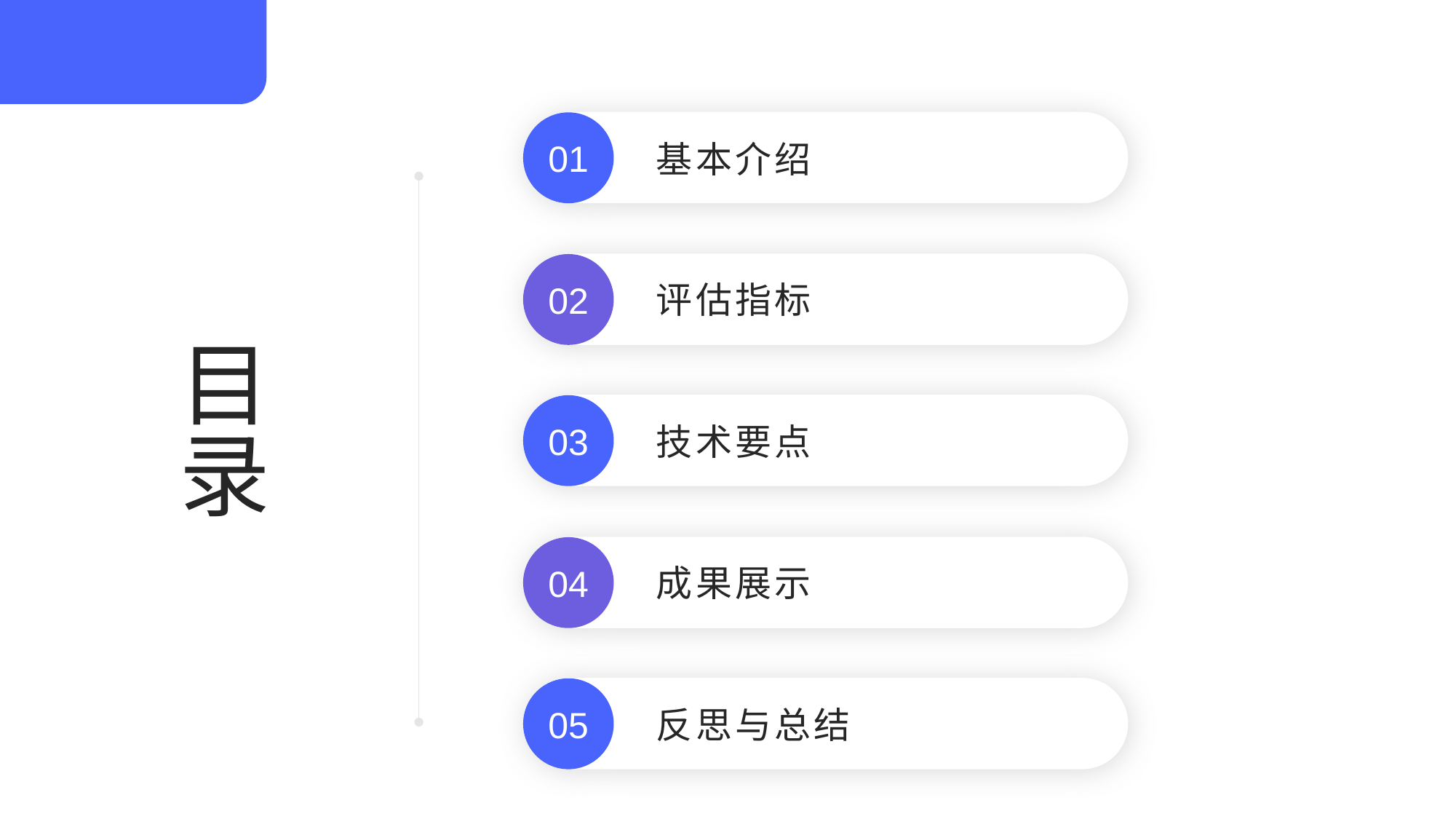

01
基本介绍
目录
评估指标

02

03
技术要点
成果展示

04

05
反思与总结